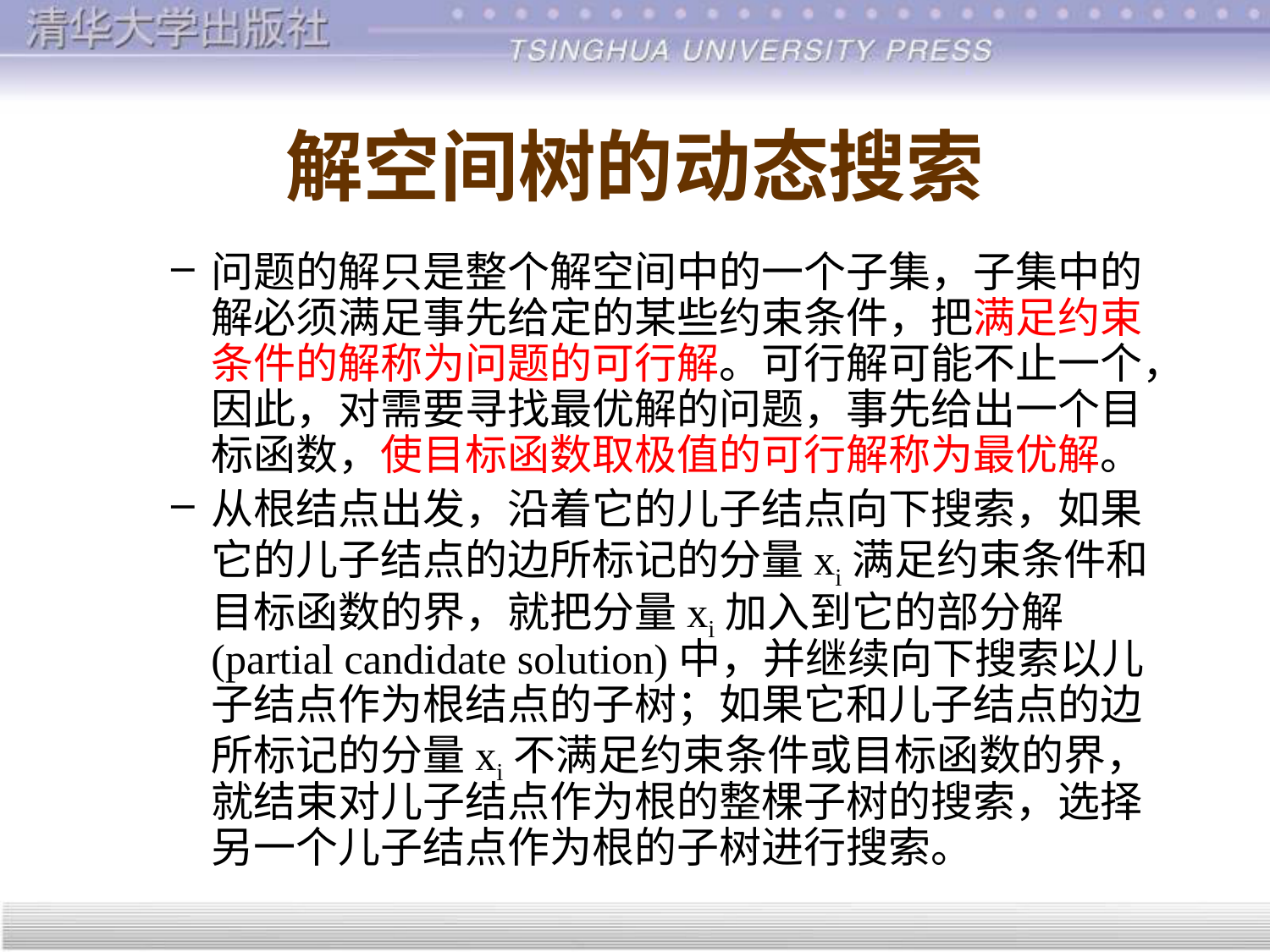

# 解空间树的动态搜索
问题的解只是整个解空间中的一个子集，子集中的解必须满足事先给定的某些约束条件，把满足约束条件的解称为问题的可行解。可行解可能不止一个，因此，对需要寻找最优解的问题，事先给出一个目标函数，使目标函数取极值的可行解称为最优解。
从根结点出发，沿着它的儿子结点向下搜索，如果它的儿子结点的边所标记的分量xi满足约束条件和目标函数的界，就把分量xi加入到它的部分解(partial candidate solution)中，并继续向下搜索以儿子结点作为根结点的子树；如果它和儿子结点的边所标记的分量xi不满足约束条件或目标函数的界，就结束对儿子结点作为根的整棵子树的搜索，选择另一个儿子结点作为根的子树进行搜索。